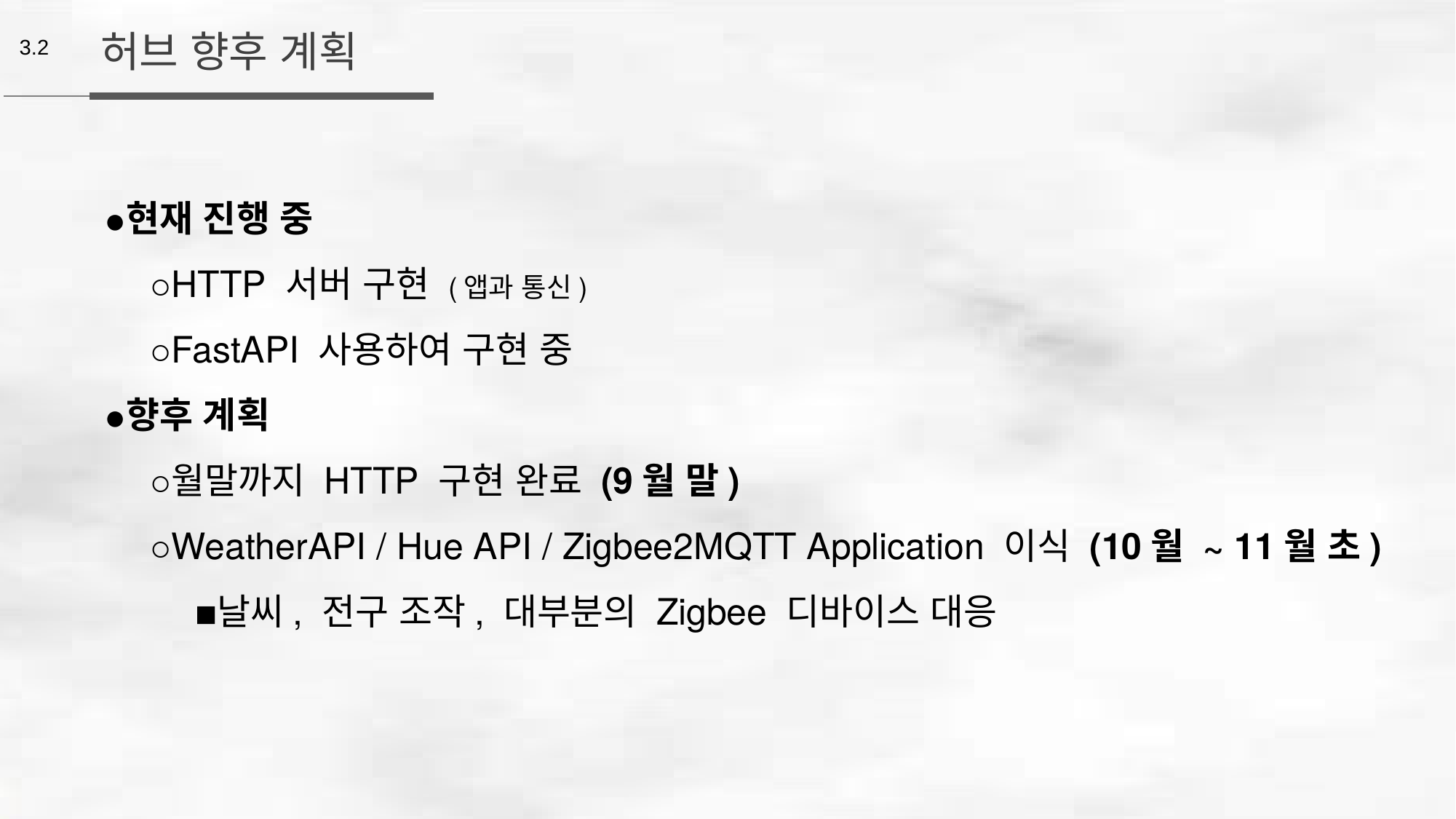

허브 향후 계획
3.2
현재 진행 중
HTTP 서버 구현 (앱과 통신)
FastAPI 사용하여 구현 중
향후 계획
월말까지 HTTP 구현 완료 (9월 말)
WeatherAPI / Hue API / Zigbee2MQTT Application 이식 (10월 ~ 11월 초)
날씨, 전구 조작, 대부분의 Zigbee 디바이스 대응